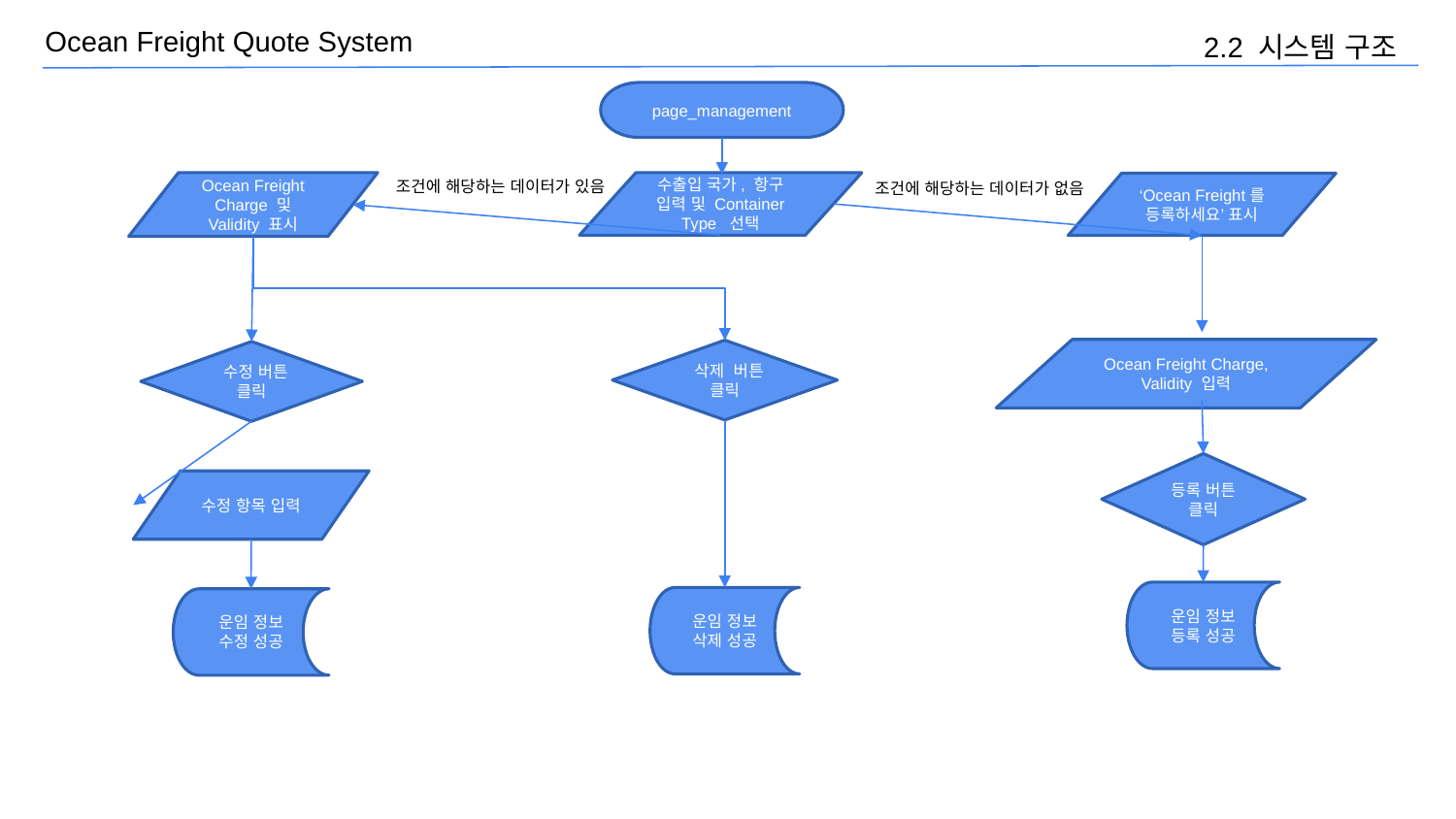

2.2 시스템 구조
page_management
조건에 해당하는 데이터가 있음
조건에 해당하는 데이터가 없음
수출입 국가, 항구 입력 및 Container Type  선택
Ocean Freight Charge 및 Validity 표시
‘Ocean Freight를 등록하세요’ 표시
Ocean Freight Charge, Validity 입력
 삭제  버튼 클릭
 수정 버튼 클릭
등록 버튼 클릭
수정 항목 입력
운임 정보 등록 성공
운임 정보 삭제 성공
운임 정보 수정 성공